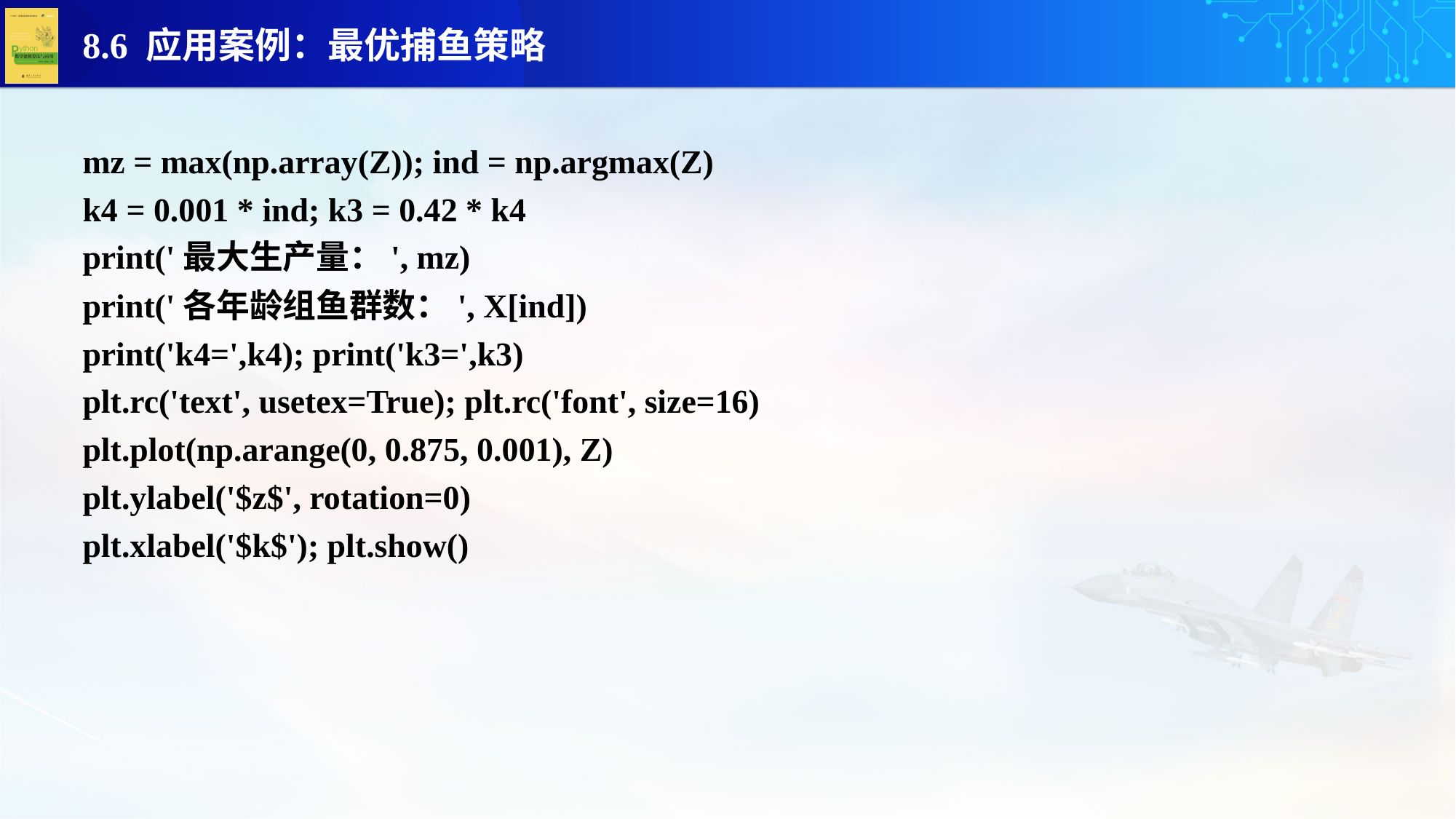

mz = max(np.array(Z)); ind = np.argmax(Z)
k4 = 0.001 * ind; k3 = 0.42 * k4
print('最大生产量：', mz)
print('各年龄组鱼群数：', X[ind])
print('k4=',k4); print('k3=',k3)
plt.rc('text', usetex=True); plt.rc('font', size=16)
plt.plot(np.arange(0, 0.875, 0.001), Z)
plt.ylabel('$z$', rotation=0)
plt.xlabel('$k$'); plt.show()